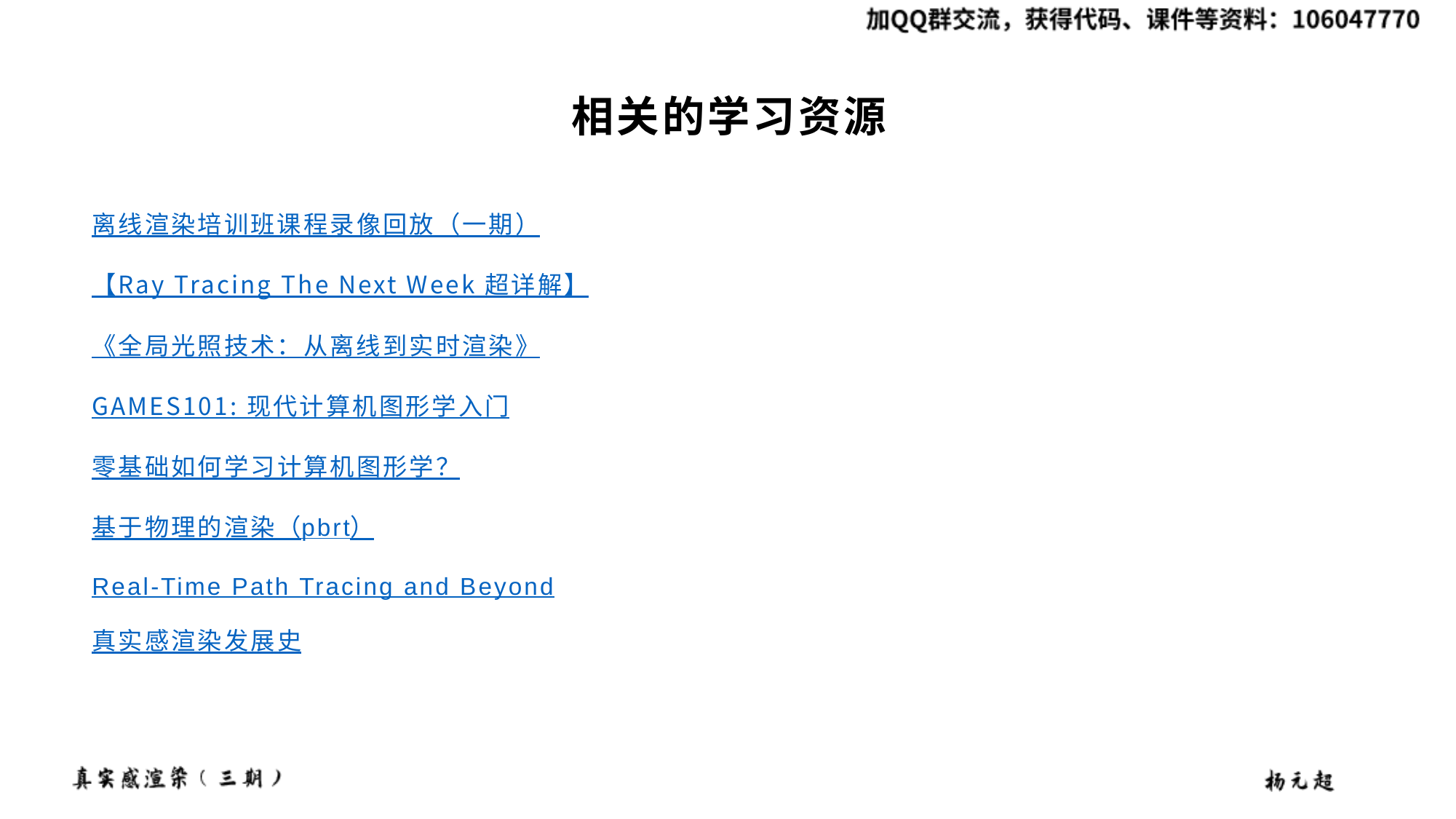

# 相关的学习资源
离线渲染培训班课程录像回放（一期）
【Ray Tracing The Next Week 超详解】
《全局光照技术：从离线到实时渲染》
GAMES101: 现代计算机图形学入门
零基础如何学习计算机图形学？
基于物理的渲染（pbrt）
Real-Time Path Tracing and Beyond
真实感渲染发展史